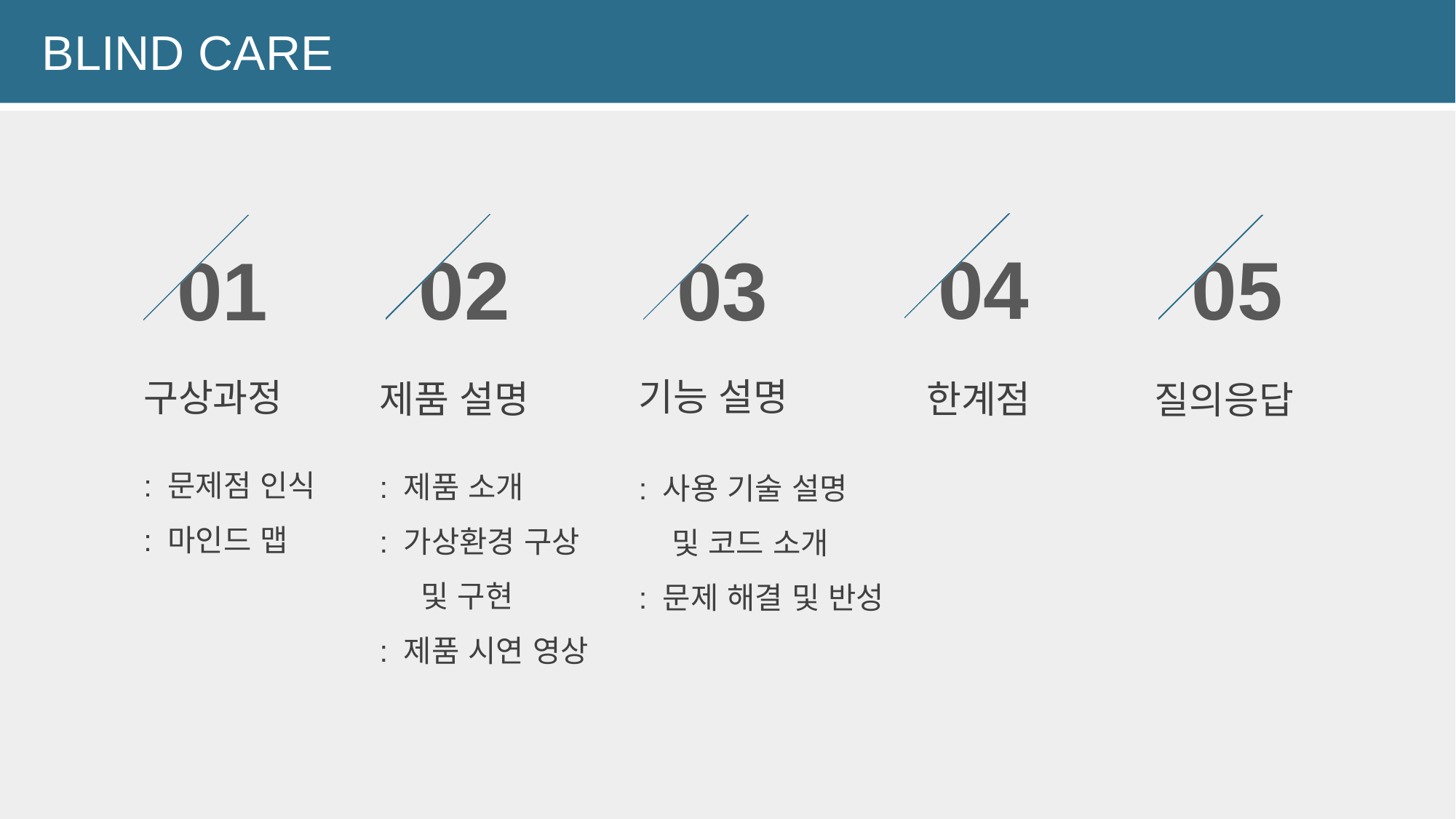

BLIND CARE
04

한계점
02

제품 설명

: 제품 소개
: 가상환경 구상
    및 구현
: 제품 시연 영상
05

질의응답
03

기능 설명

: 사용 기술 설명
   및 코드 소개
: 문제 해결 및 반성
01

구상과정

: 문제점 인식
: 마인드 맵